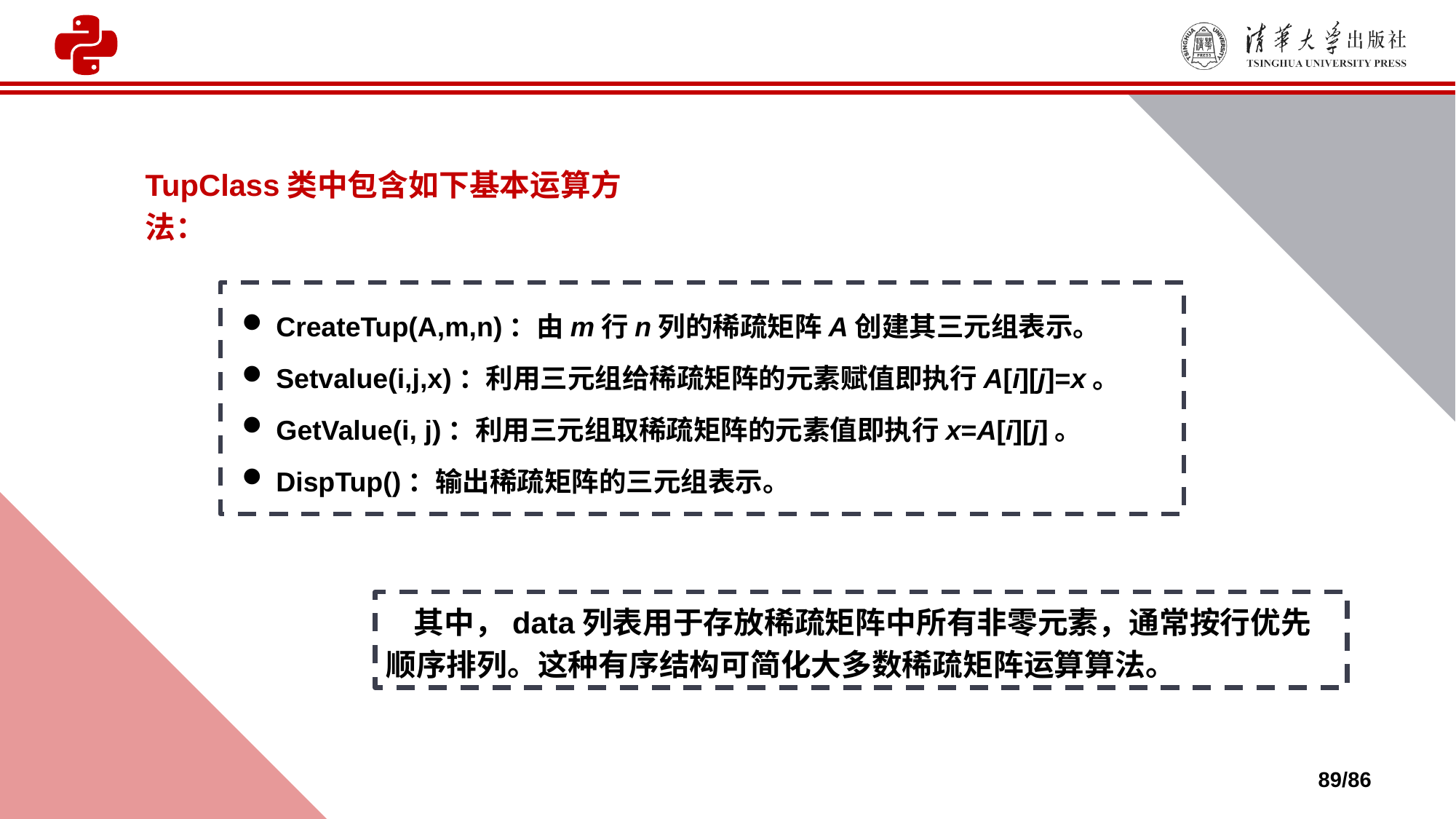

TupClass类中包含如下基本运算方法：
CreateTup(A,m,n)：由m行n列的稀疏矩阵A创建其三元组表示。
Setvalue(i,j,x)：利用三元组给稀疏矩阵的元素赋值即执行A[i][j]=x。
GetValue(i, j)：利用三元组取稀疏矩阵的元素值即执行x=A[i][j]。
DispTup()：输出稀疏矩阵的三元组表示。

   其中，data列表用于存放稀疏矩阵中所有非零元素，通常按行优先顺序排列。这种有序结构可简化大多数稀疏矩阵运算算法。
89/86